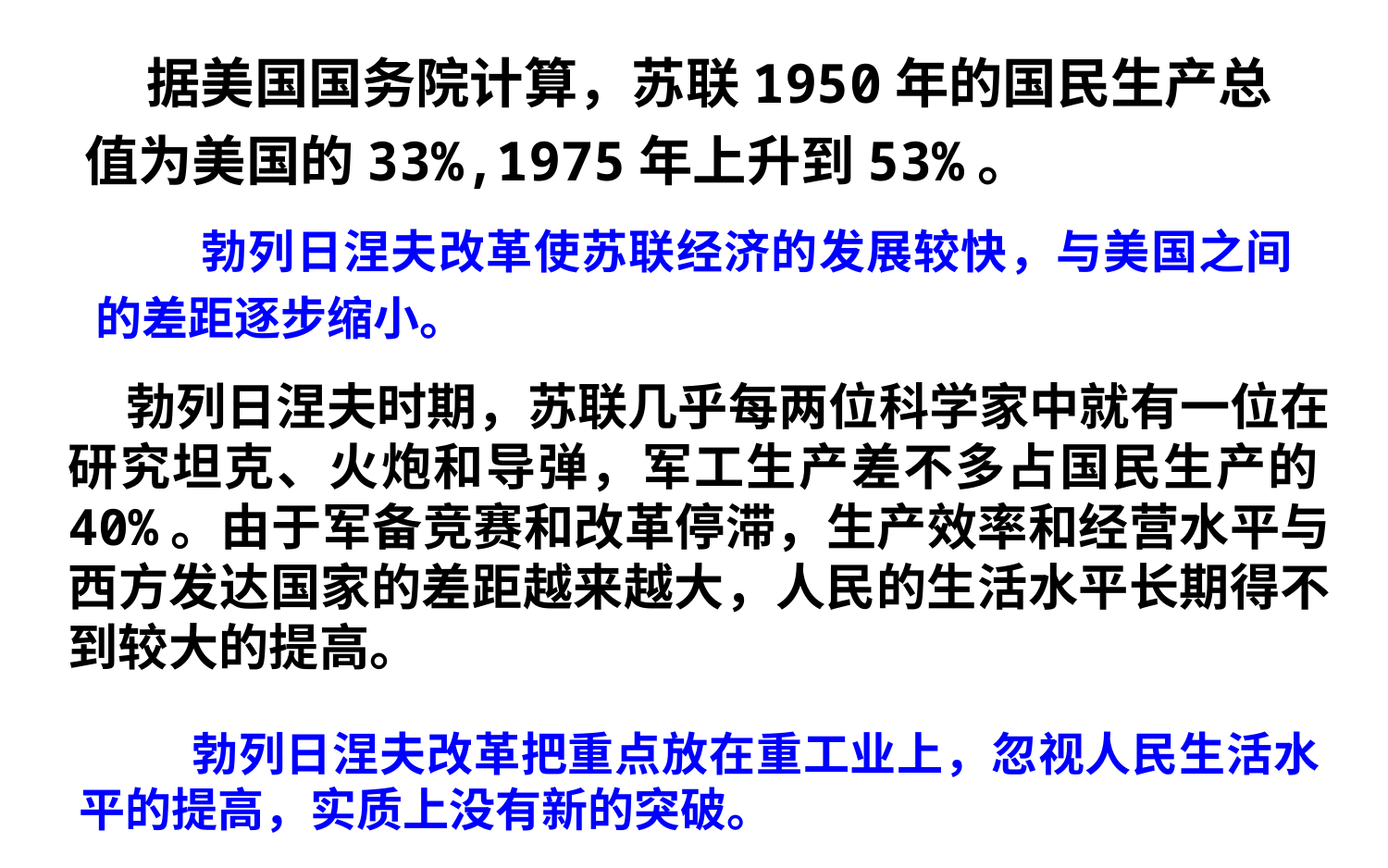

据美国国务院计算，苏联1950年的国民生产总值为美国的33%,1975年上升到53%。
        勃列日涅夫改革使苏联经济的发展较快，与美国之间的差距逐步缩小。
    勃列日涅夫时期，苏联几乎每两位科学家中就有一位在研究坦克、火炮和导弹，军工生产差不多占国民生产的40%。由于军备竞赛和改革停滞，生产效率和经营水平与西方发达国家的差距越来越大，人民的生活水平长期得不到较大的提高。
         勃列日涅夫改革把重点放在重工业上，忽视人民生活水平的提高，实质上没有新的突破。